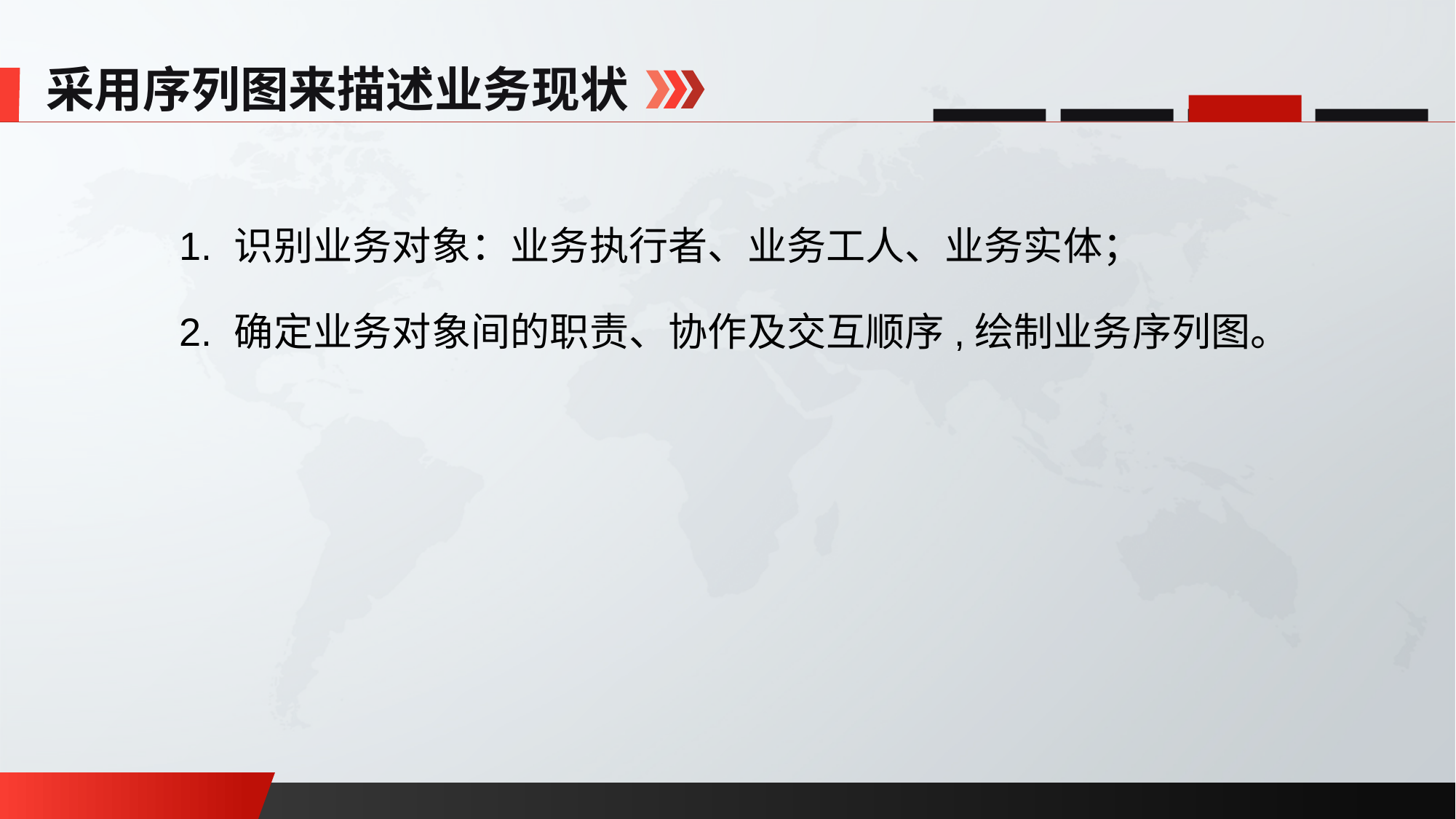

采用序列图来描述业务现状

识别业务对象：业务执行者、业务工人、业务实体；
确定业务对象间的职责、协作及交互顺序,绘制业务序列图。